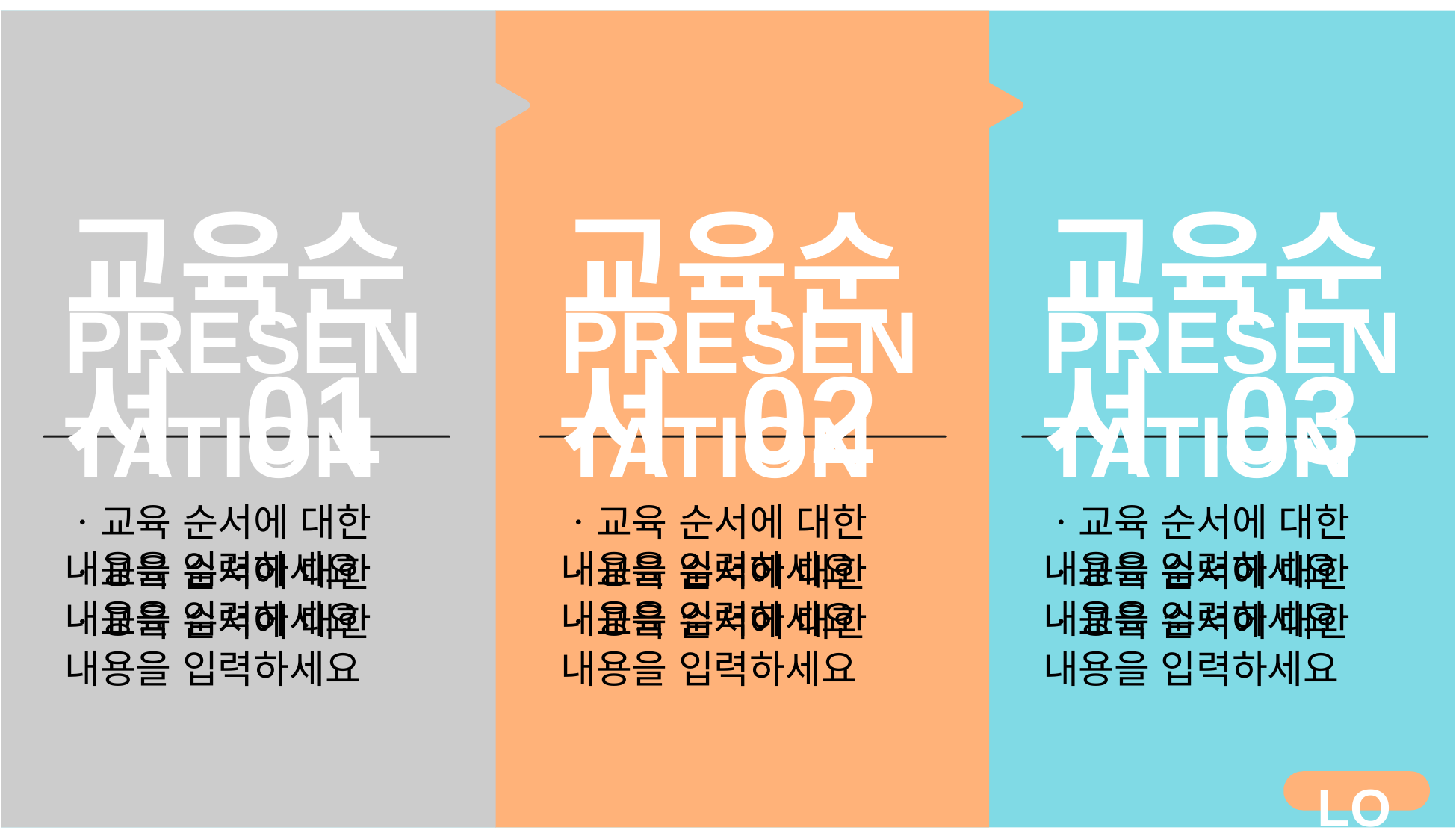

교육순서 01
교육순서 02
교육순서 03
PRESENTATION
PRESENTATION
PRESENTATION

ㆍ교육 순서에 대한 내용을 입력하세요
ㆍ교육 순서에 대한 내용을 입력하세요
ㆍ교육 순서에 대한 내용을 입력하세요
ㆍ교육 순서에 대한 내용을 입력하세요
ㆍ교육 순서에 대한 내용을 입력하세요
ㆍ교육 순서에 대한 내용을 입력하세요
ㆍ교육 순서에 대한 내용을 입력하세요
ㆍ교육 순서에 대한 내용을 입력하세요
ㆍ교육 순서에 대한 내용을 입력하세요

LOGO